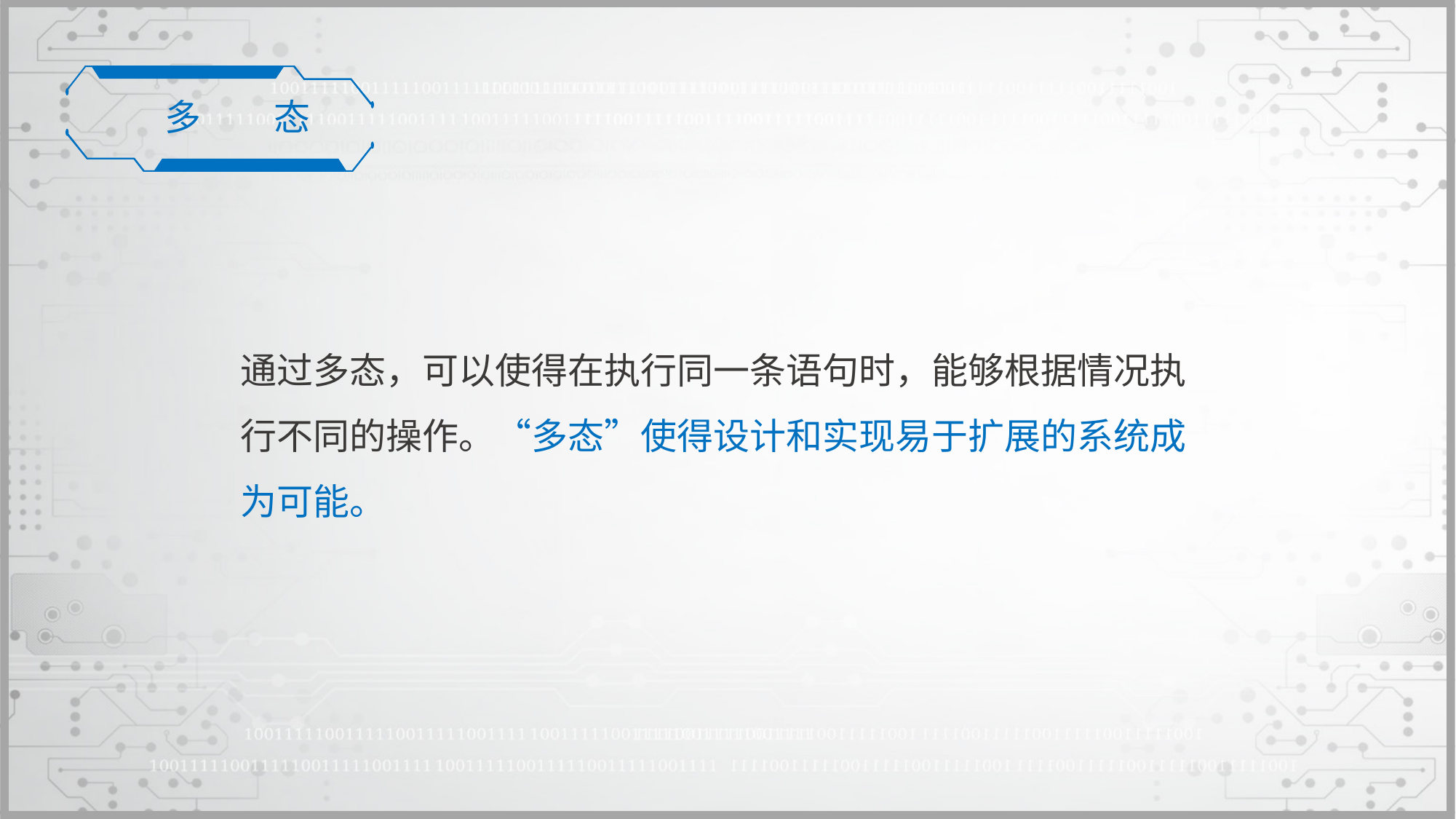

多　　态
通过多态，可以使得在执行同一条语句时，能够根据情况执行不同的操作。“多态”使得设计和实现易于扩展的系统成为可能。